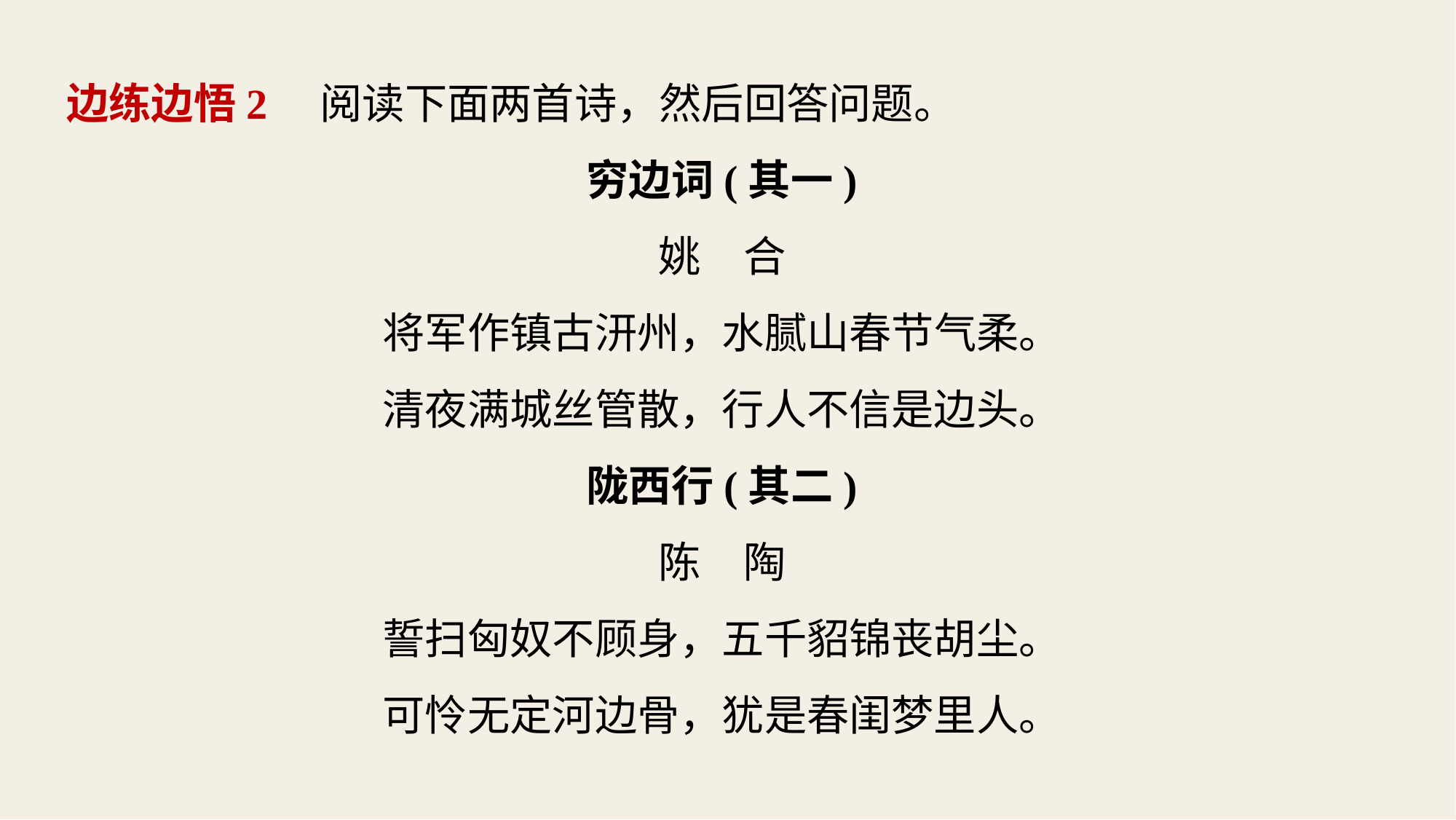

边练边悟2　阅读下面两首诗，然后回答问题。
穷边词(其一)
姚　合
将军作镇古汧州，水腻山春节气柔。
清夜满城丝管散，行人不信是边头。
陇西行(其二)
陈　陶
誓扫匈奴不顾身，五千貂锦丧胡尘。
可怜无定河边骨，犹是春闺梦里人。